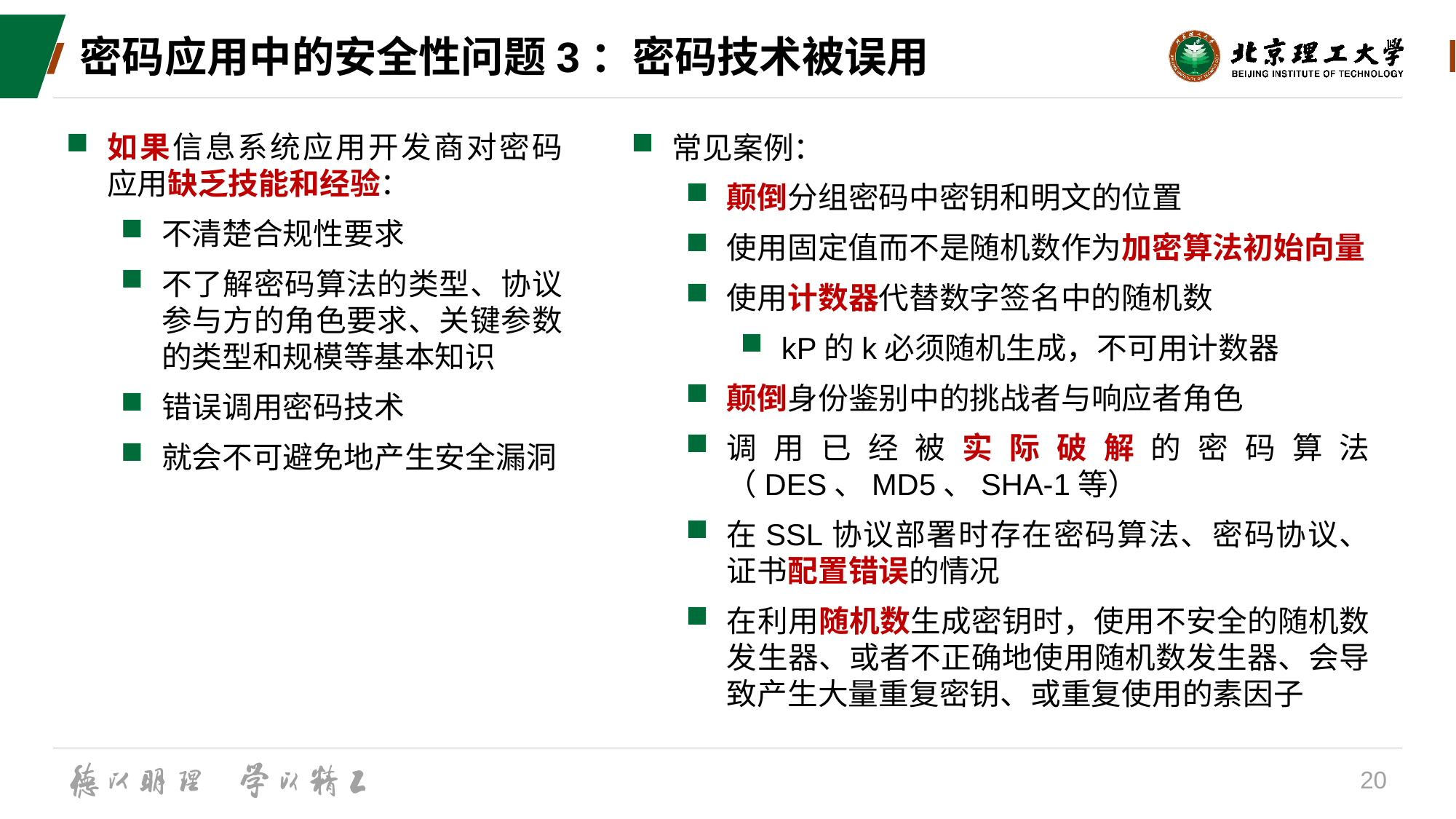

# 密码应用中的安全性问题3：密码技术被误用
如果信息系统应用开发商对密码应用缺乏技能和经验：
不清楚合规性要求
不了解密码算法的类型、协议参与方的角色要求、关键参数的类型和规模等基本知识
错误调用密码技术
就会不可避免地产生安全漏洞
常见案例：
颠倒分组密码中密钥和明文的位置
使用固定值而不是随机数作为加密算法初始向量
使用计数器代替数字签名中的随机数
kP的k必须随机生成，不可用计数器
颠倒身份鉴别中的挑战者与响应者角色
调用已经被实际破解的密码算法（DES、MD5、SHA-1等）
在SSL协议部署时存在密码算法、密码协议、证书配置错误的情况
在利用随机数生成密钥时，使用不安全的随机数发生器、或者不正确地使用随机数发生器、会导致产生大量重复密钥、或重复使用的素因子